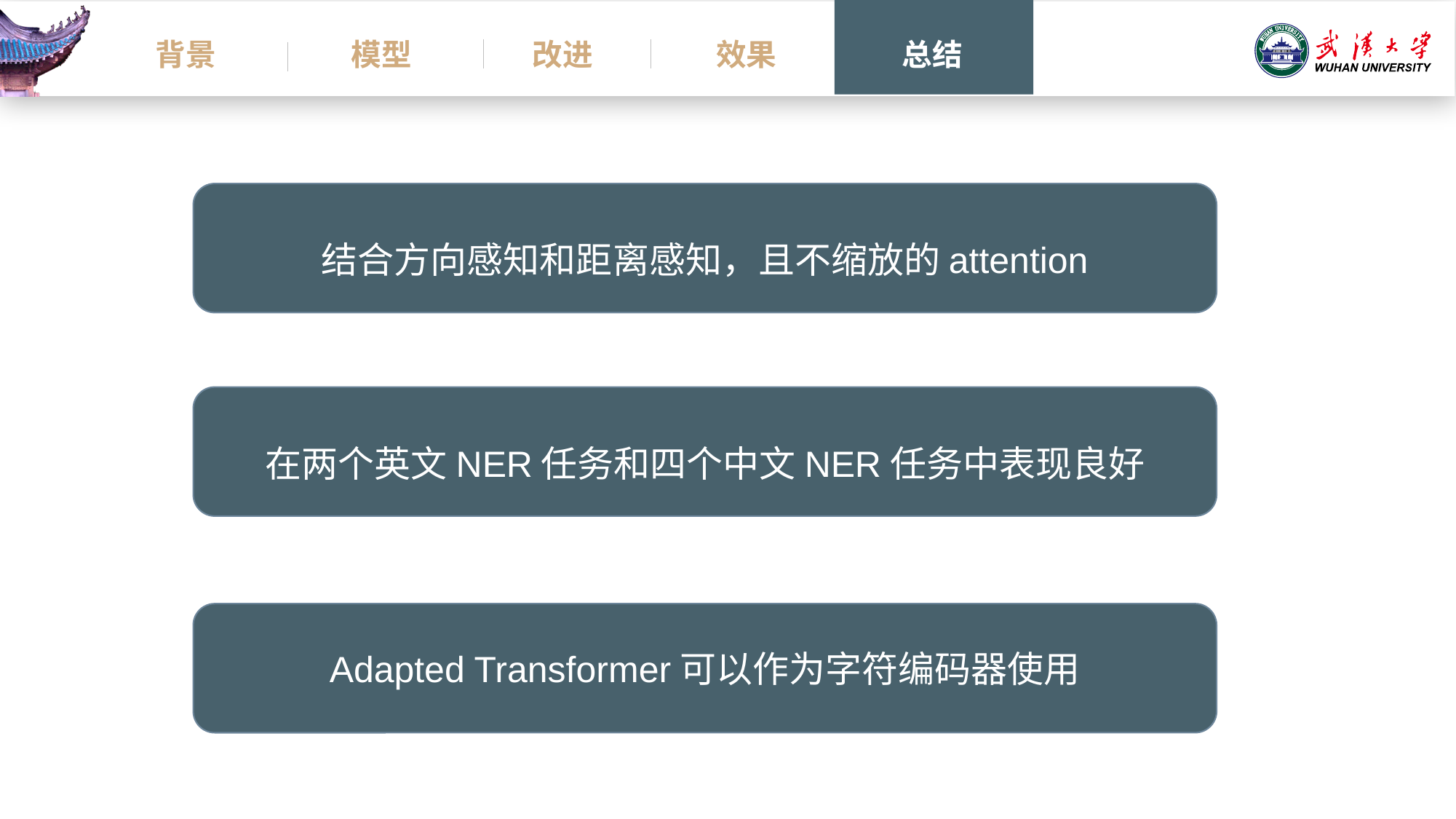

背景
模型
改进
效果
总结

结合方向感知和距离感知，且不缩放的attention
在两个英文NER任务和四个中文NER任务中表现良好
Adapted Transformer可以作为字符编码器使用